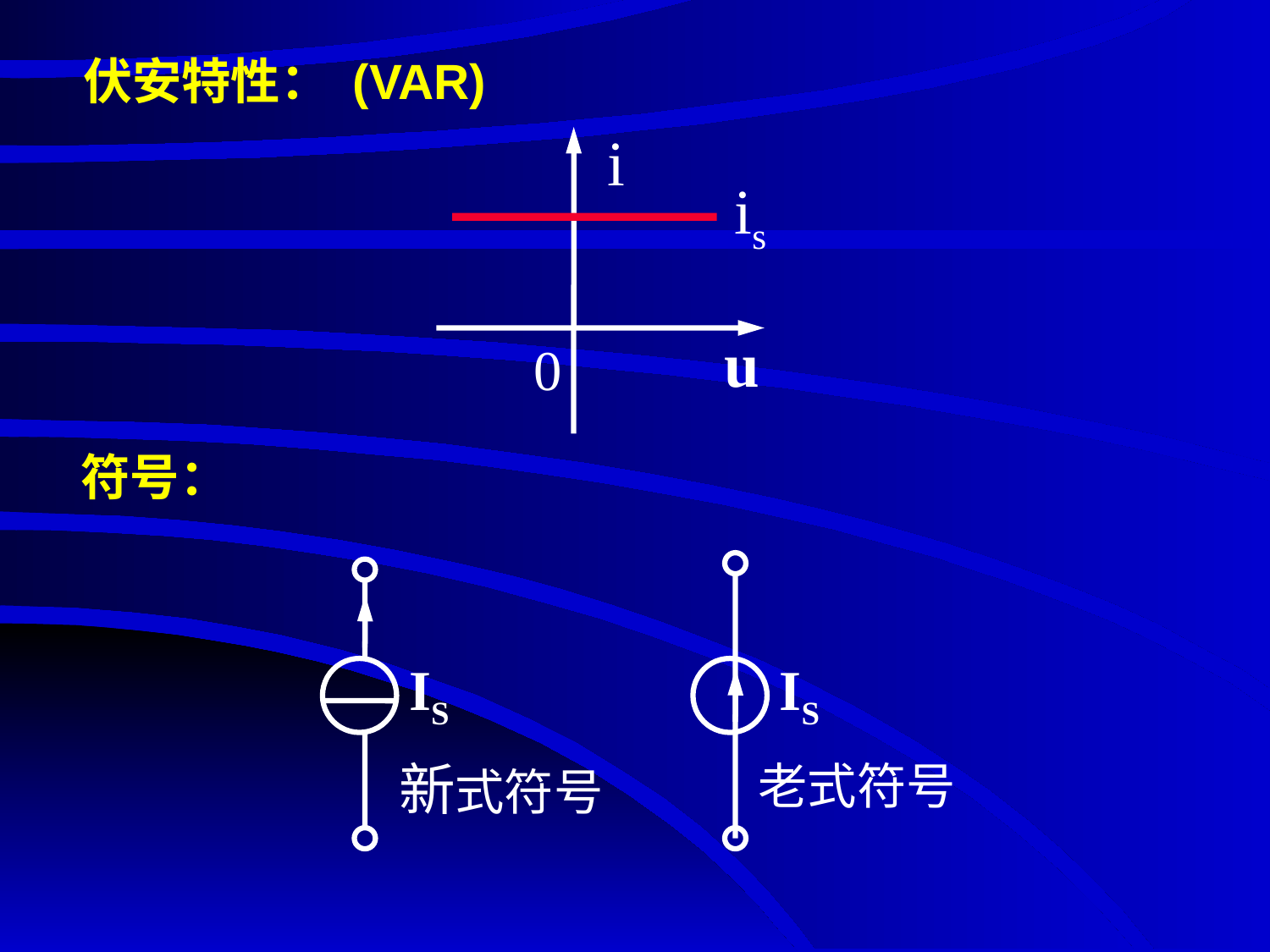

# 伏安特性： (VAR)
i

u

0
is

符号：

IS
老式符号

IS

新式符号